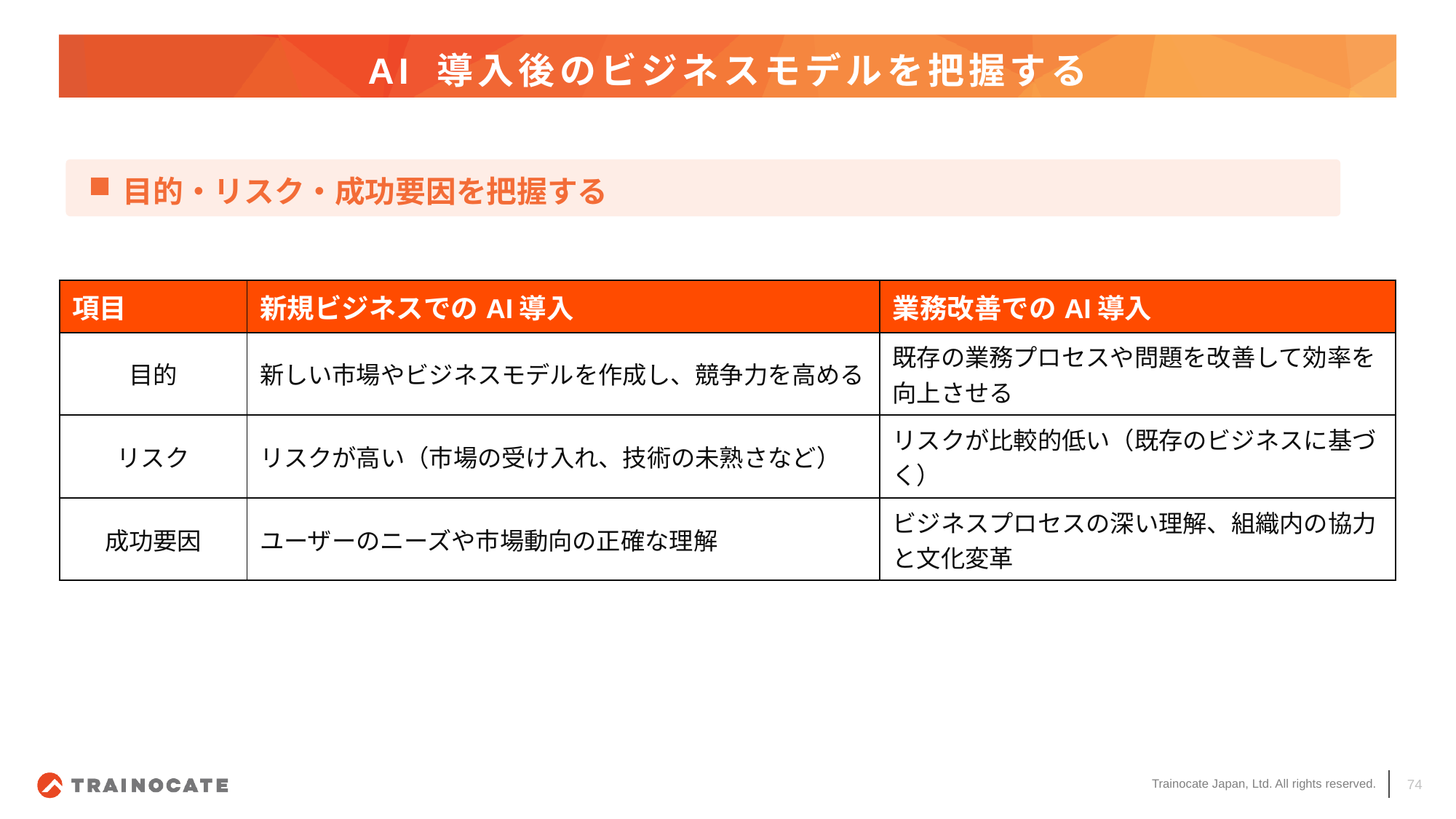

# AI 導入後のビジネスモデルを把握する
目的・リスク・成功要因を把握する
| 項目 | 新規ビジネスでのAI導入 | 業務改善でのAI導入 |
| --- | --- | --- |
| 目的 | 新しい市場やビジネスモデルを作成し、競争力を高める | 既存の業務プロセスや問題を改善して効率を向上させる |
| リスク | リスクが高い（市場の受け入れ、技術の未熟さなど） | リスクが比較的低い（既存のビジネスに基づく） |
| 成功要因 | ユーザーのニーズや市場動向の正確な理解 | ビジネスプロセスの深い理解、組織内の協力と文化変革 |
74